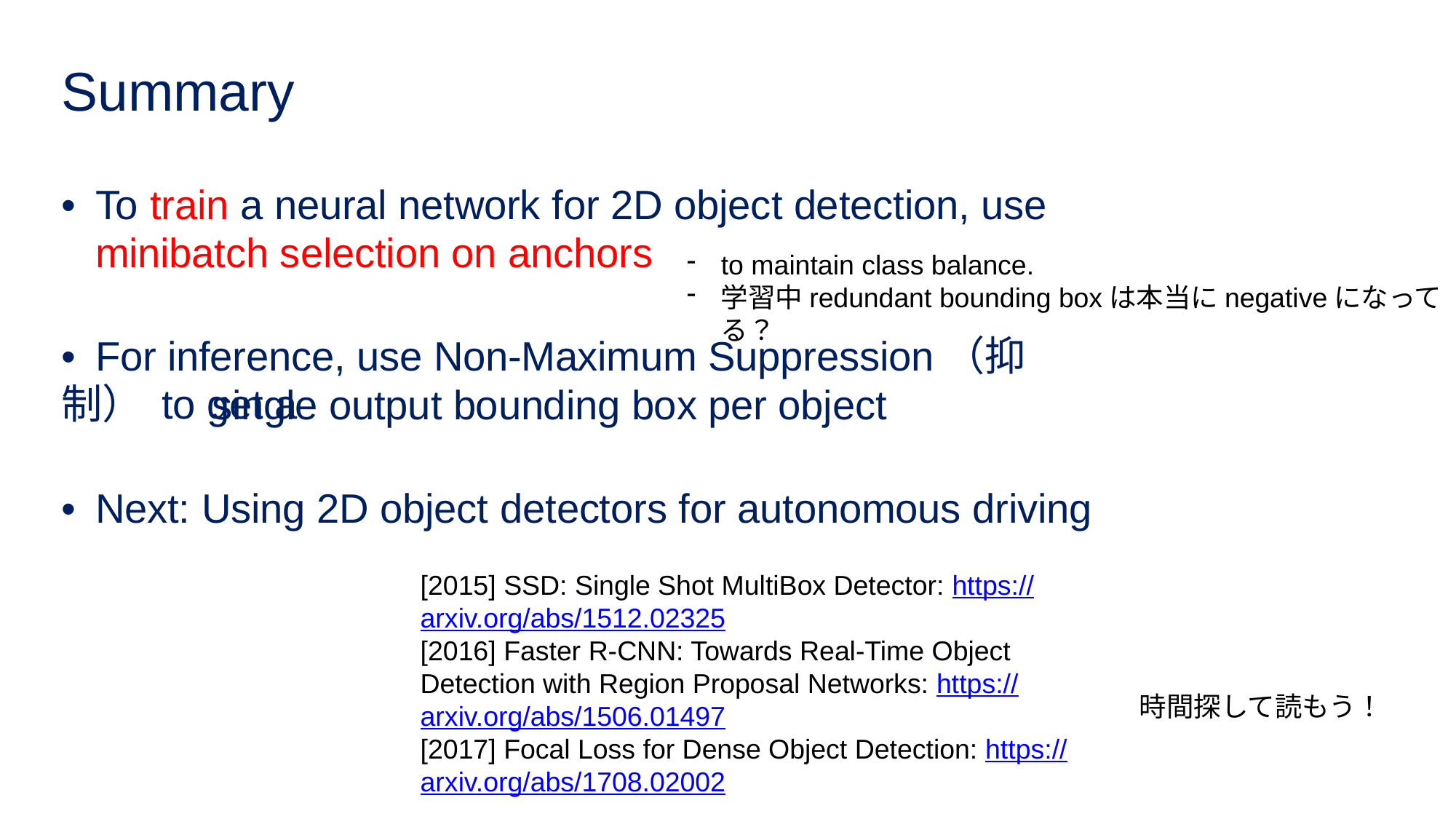

Summary
• To train a neural network for 2D object detection, use
minibatch selection on anchors
to maintain class balance.
学習中redundant bounding boxは本当にnegativeになってる？
• For inference, use Non-Maximum Suppression（抑制） to get a
single output bounding box per object
• Next: Using 2D object detectors for autonomous driving
[2015] SSD: Single Shot MultiBox Detector: https://arxiv.org/abs/1512.02325
[2016] Faster R-CNN: Towards Real-Time Object Detection with Region Proposal Networks: https://arxiv.org/abs/1506.01497
[2017] Focal Loss for Dense Object Detection: https://arxiv.org/abs/1708.02002
時間探して読もう！